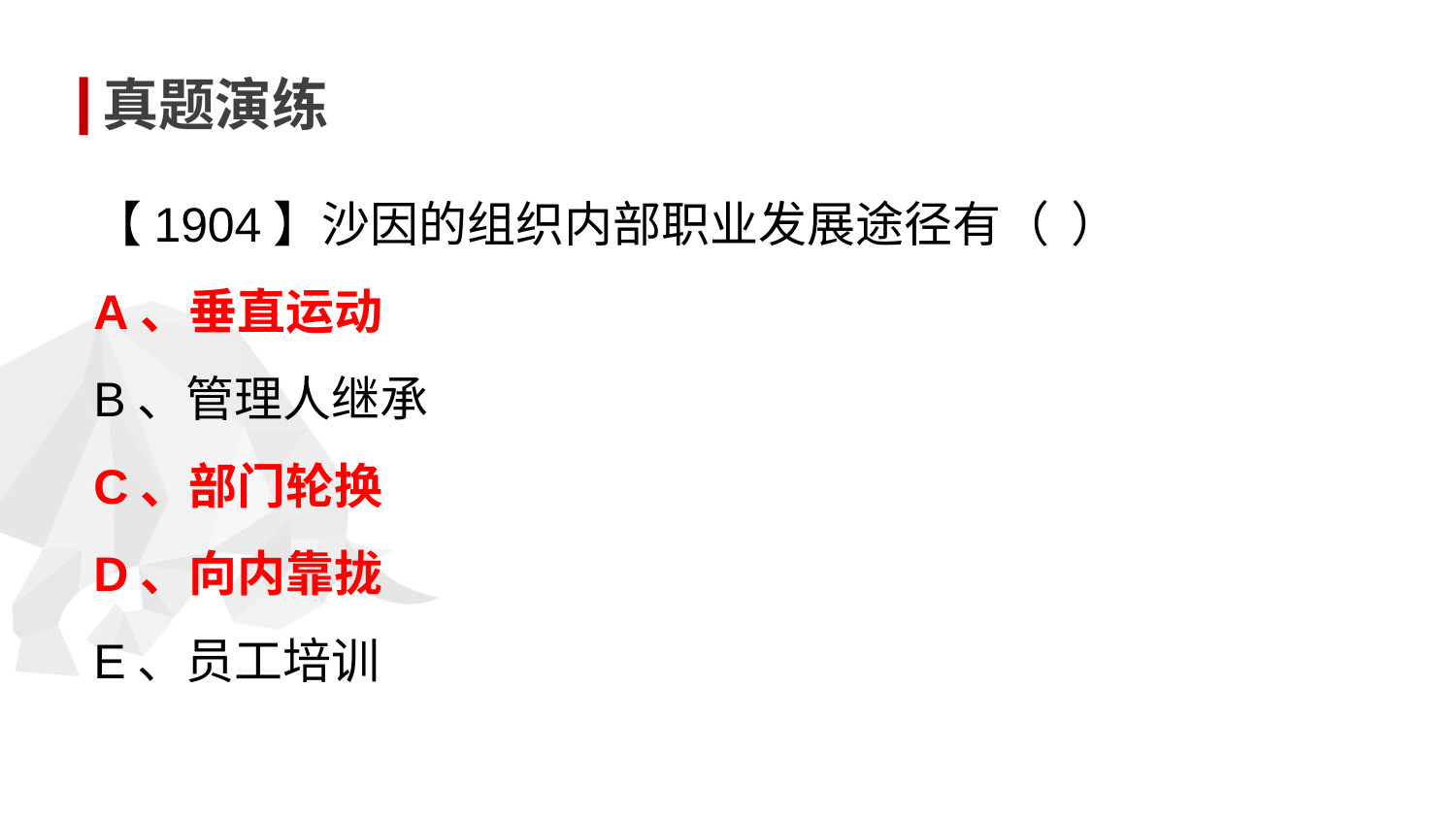

真题演练
【1904】沙因的组织内部职业发展途径有（  ）
A、垂直运动
B、管理人继承
C、部门轮换
D、向内靠拢
E、员工培训